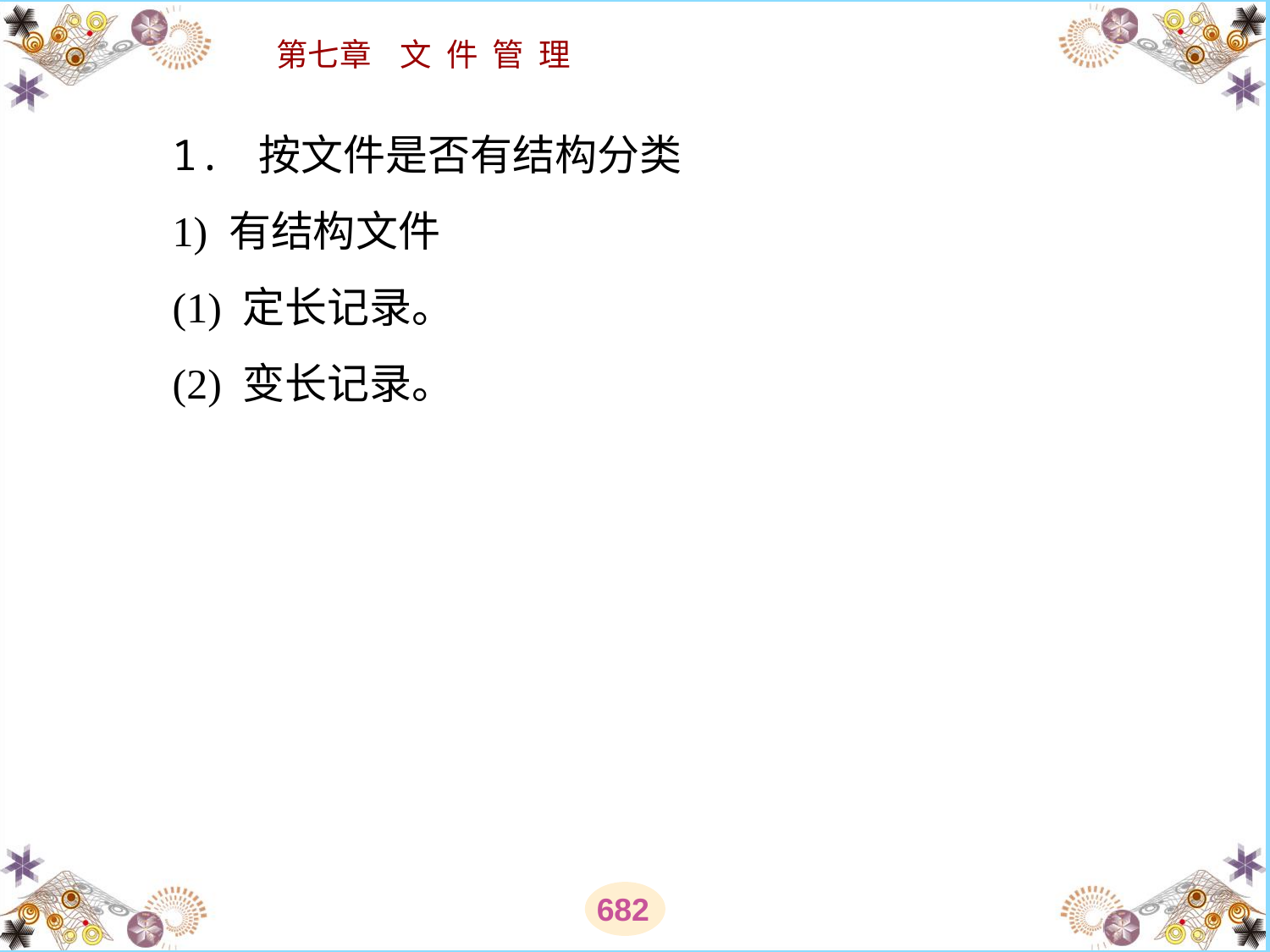

# 1. 按文件是否有结构分类 　　1) 有结构文件 　　(1) 定长记录。 　　(2) 变长记录。